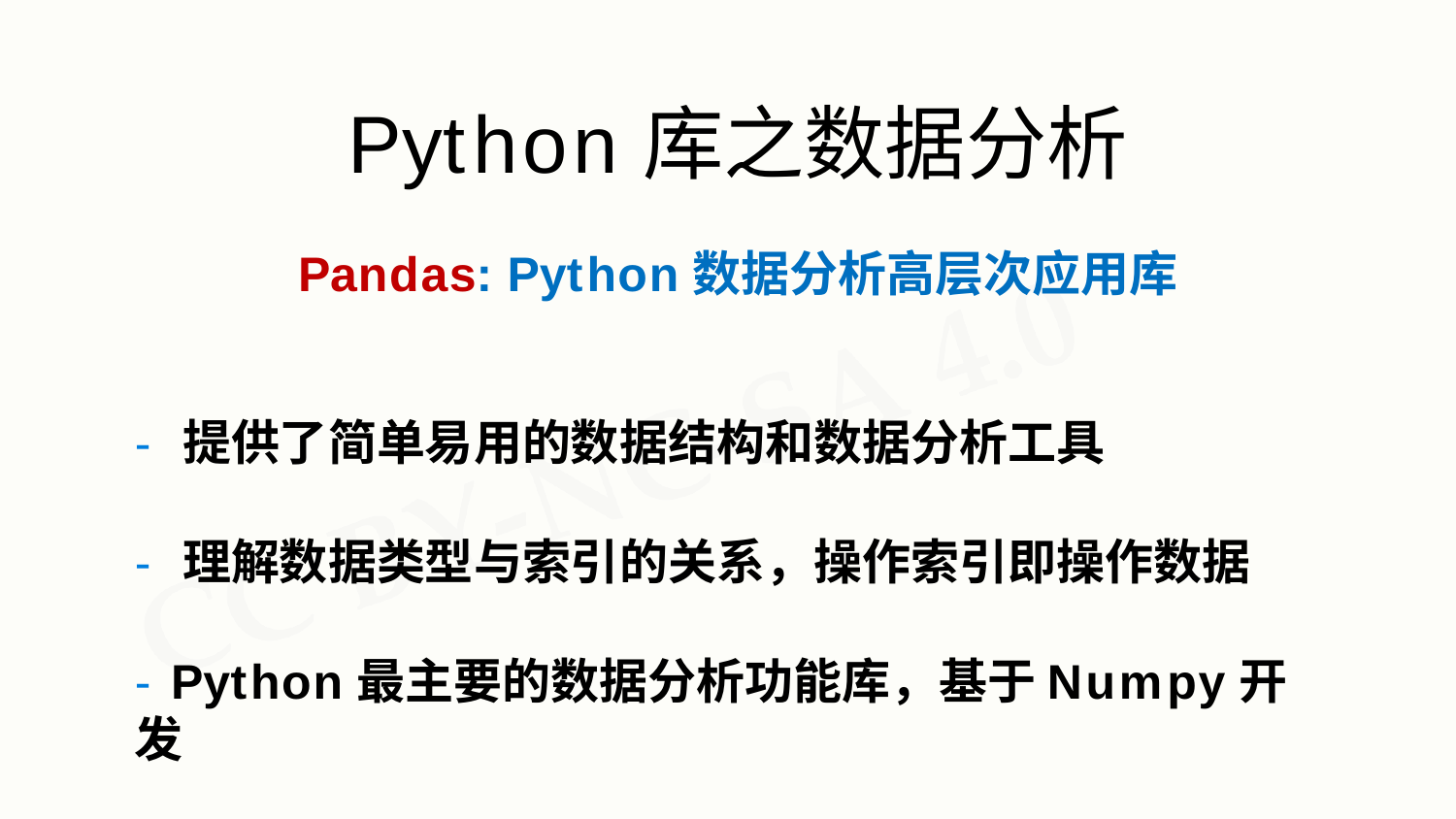

# Python库之数据分析
Pandas: Python数据分析高层次应用库

- 提供了简单易用的数据结构和数据分析工具

- 理解数据类型与索引的关系，操作索引即操作数据

- Python最主要的数据分析功能库，基于Numpy开发